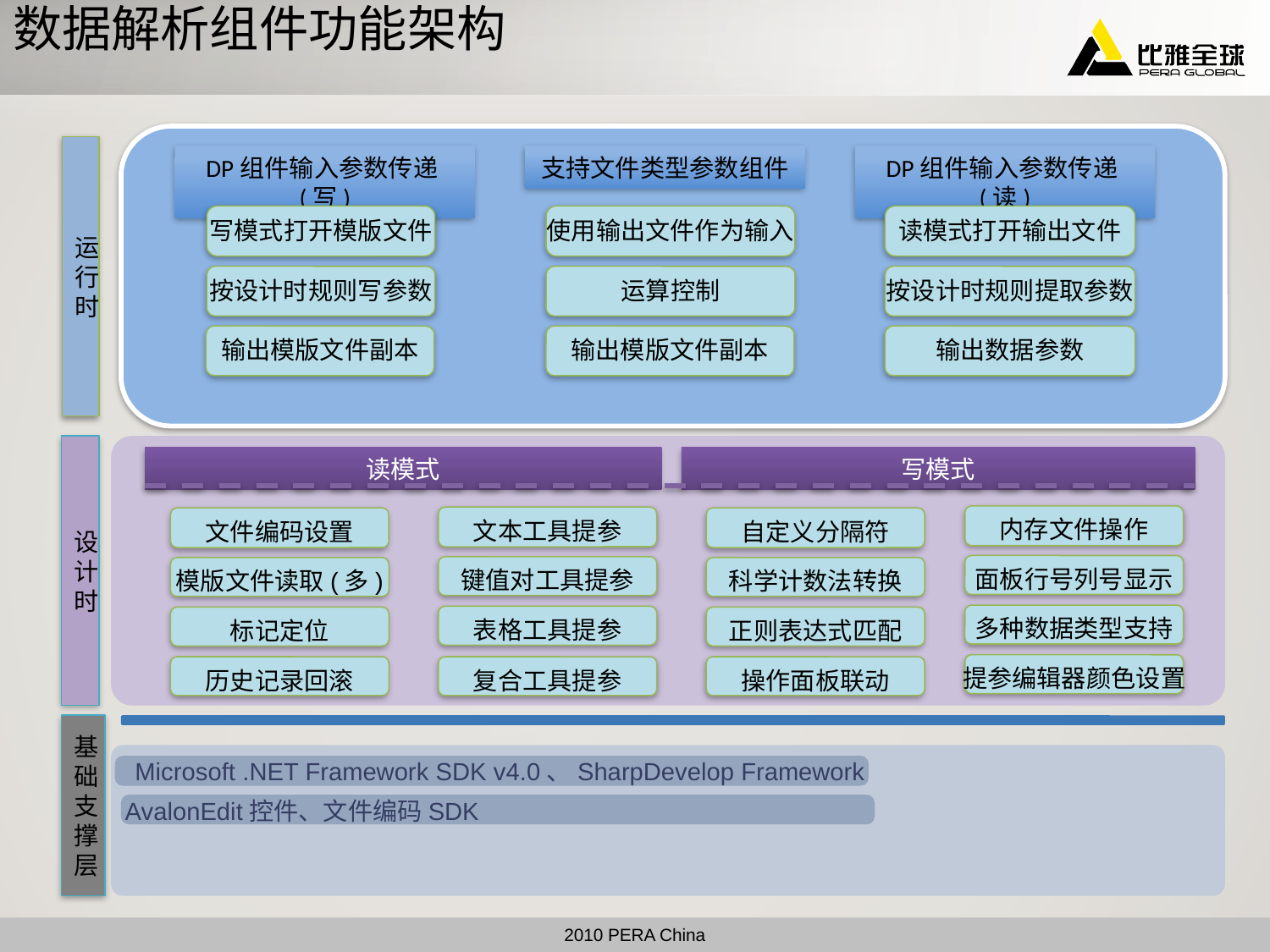

# 数据解析组件功能架构

运行时
DP组件输入参数传递(写)
支持文件类型参数组件
DP组件输入参数传递(读)
写模式打开模版文件
使用输出文件作为输入
读模式打开输出文件
按设计时规则写参数
运算控制
按设计时规则提取参数
输出模版文件副本
输出模版文件副本
输出数据参数
设计时

读模式
写模式
内存文件操作
文本工具提参
文件编码设置
自定义分隔符
面板行号列号显示
键值对工具提参
模版文件读取(多)
科学计数法转换
多种数据类型支持
表格工具提参
标记定位
正则表达式匹配
提参编辑器颜色设置
历史记录回滚
复合工具提参
操作面板联动
基础支撑层

Microsoft .NET Framework SDK v4.0、SharpDevelop Framework

AvalonEdit控件、文件编码SDK